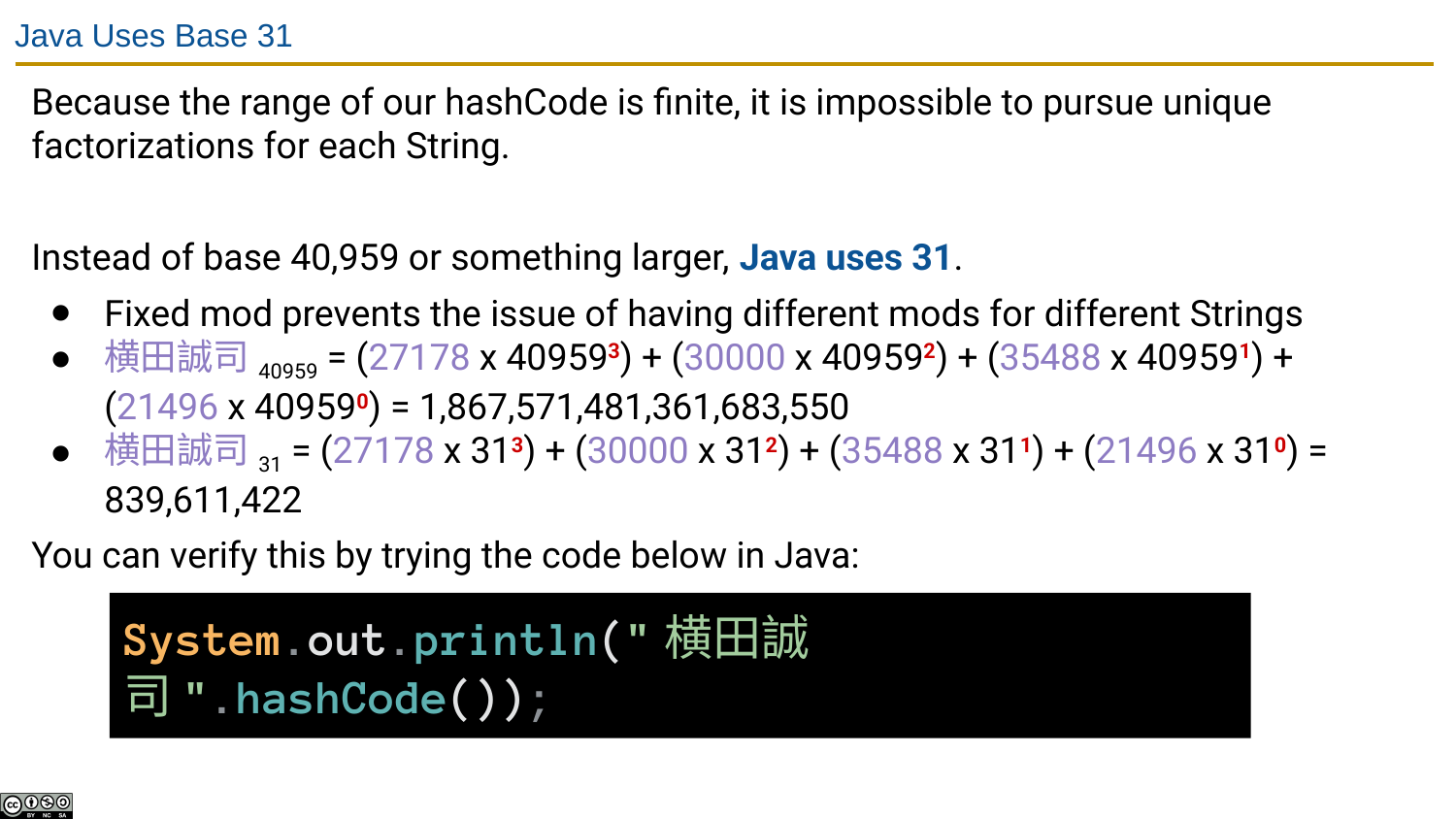

# Java Uses Base 31
Because the range of our hashCode is finite, it is impossible to pursue unique factorizations for each String.

Instead of base 40,959 or something larger, Java uses 31.
Fixed mod prevents the issue of having different mods for different Strings
横田誠司40959 = (27178 x 409593) + (30000 x 409592) + (35488 x 409591) + (21496 x 409590) = 1,867,571,481,361,683,550
横田誠司31 = (27178 x 313) + (30000 x 312) + (35488 x 311) + (21496 x 310) = 839,611,422
You can verify this by trying the code below in Java:
System.out.println("横田誠司".hashCode());